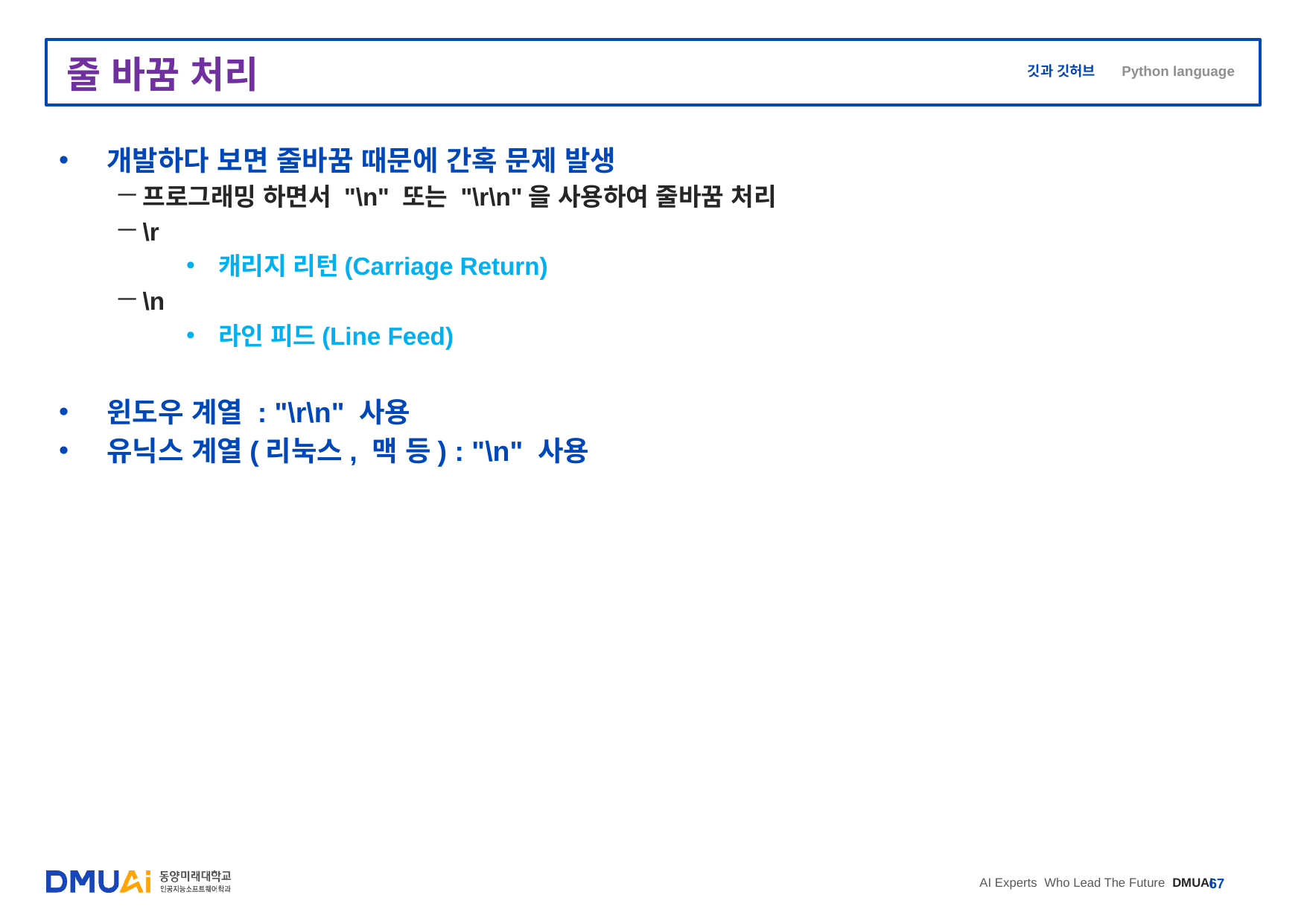

# 줄 바꿈 처리
개발하다 보면 줄바꿈 때문에 간혹 문제 발생
프로그래밍 하면서 "\n" 또는 "\r\n"을 사용하여 줄바꿈 처리
\r
캐리지 리턴(Carriage Return)
\n
라인 피드(Line Feed)

윈도우 계열 : "\r\n" 사용
유닉스 계열(리눅스, 맥 등) : "\n" 사용